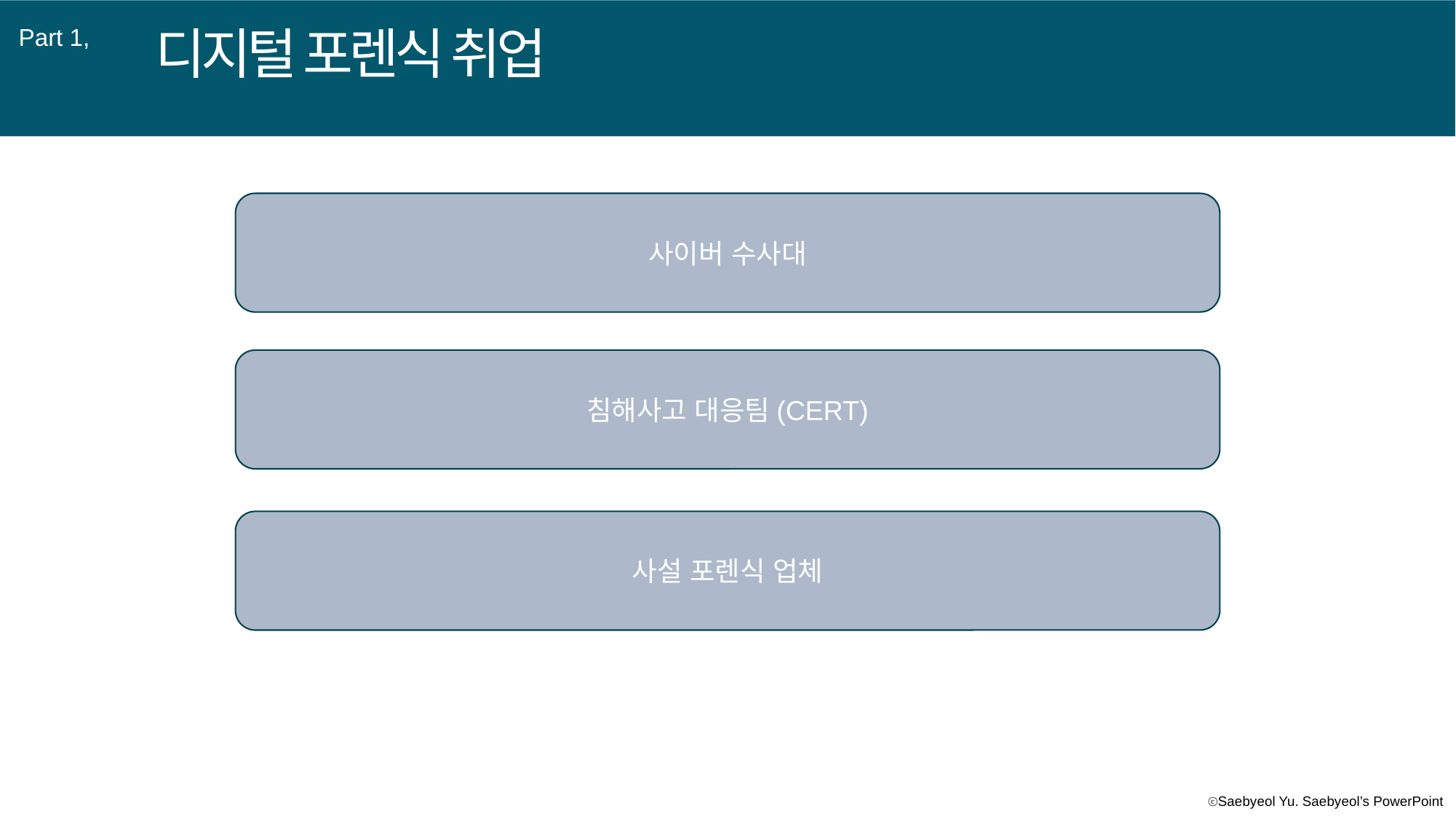

디지털 포렌식 취업
Part 1,
사이버 수사대
침해사고 대응팀(CERT)
사설 포렌식 업체